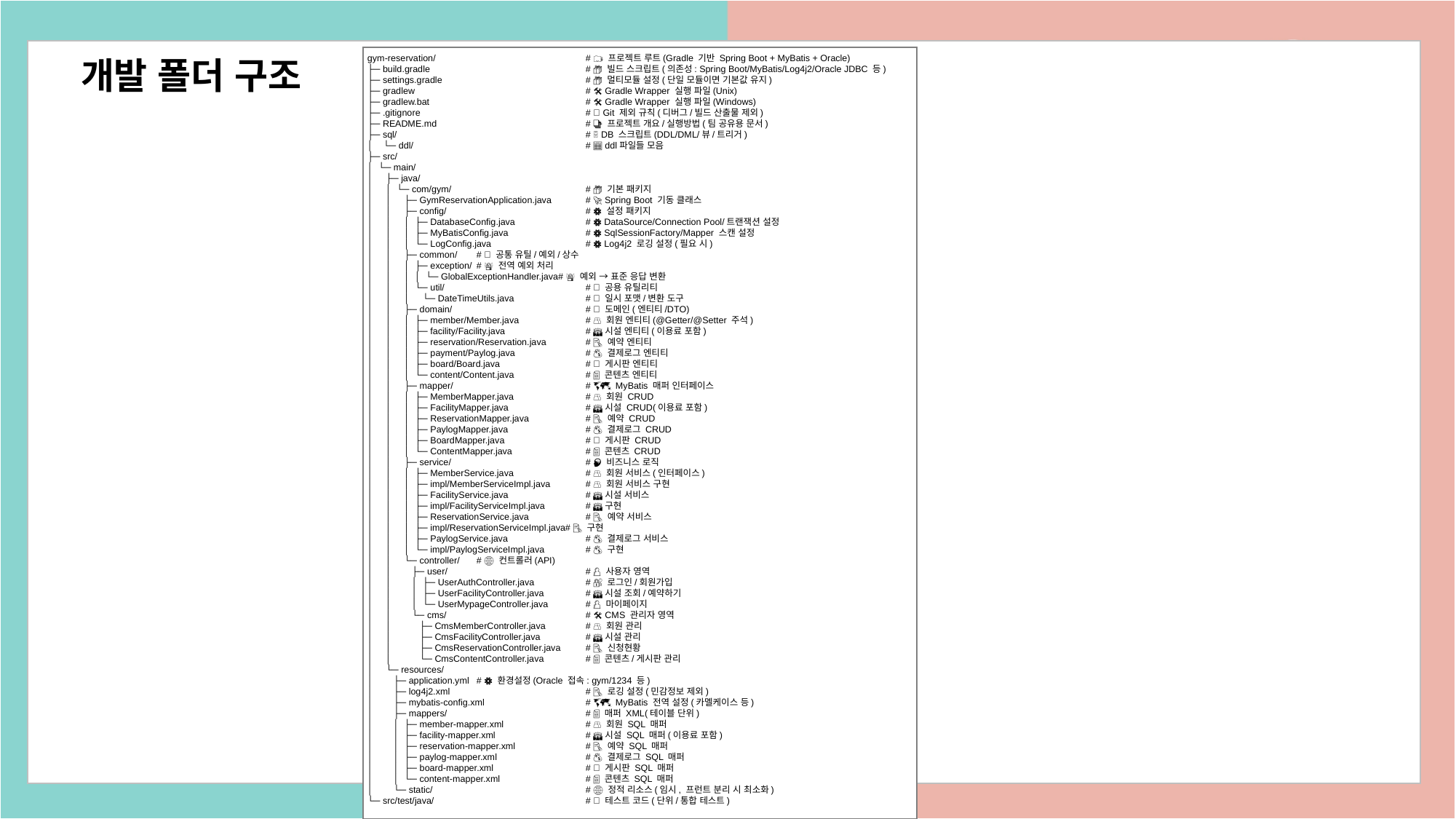

개발 폴더 구조
gym-reservation/		# 🗂 프로젝트 루트(Gradle 기반 Spring Boot + MyBatis + Oracle)
├─ build.gradle		# 📦 빌드 스크립트(의존성: Spring Boot/MyBatis/Log4j2/Oracle JDBC 등)
├─ settings.gradle		# 📦 멀티모듈 설정(단일 모듈이면 기본값 유지)
├─ gradlew		# 🛠 Gradle Wrapper 실행 파일(Unix)
├─ gradlew.bat		# 🛠 Gradle Wrapper 실행 파일(Windows)
├─ .gitignore		# 🧹 Git 제외 규칙(디버그/빌드 산출물 제외)
├─ README.md		# 📑 프로젝트 개요/실행방법(팀 공유용 문서)
├─ sql/		# 🗄 DB 스크립트(DDL/DML/뷰/트리거)
│    └─ ddl/		# 📅 ddl파일들 모음
├─ src/
│  └─ main/
│     ├─ java/
│     │  └─ com/gym/		# 📦 기본 패키지
│     │     ├─ GymReservationApplication.java	# 🚀 Spring Boot 기동 클래스
│     │     ├─ config/		# ⚙ 설정 패키지
│     │     │  ├─ DatabaseConfig.java	# ⚙ DataSource/Connection Pool/트랜잭션 설정
│     │     │  ├─ MyBatisConfig.java	# ⚙ SqlSessionFactory/Mapper 스캔 설정
│     │     │  └─ LogConfig.java	# ⚙ Log4j2 로깅 설정(필요 시)
│     │     ├─ common/	# 🧰 공통 유틸/예외/상수
│     │     │  ├─ exception/	# 🚨 전역 예외 처리
│     │     │  │  └─ GlobalExceptionHandler.java# 🚨 예외 → 표준 응답 변환
│     │     │  └─ util/		# 🧰 공용 유틸리티
│     │     │     └─ DateTimeUtils.java	# 🧰 일시 포맷/변환 도구
│     │     ├─ domain/		# 🧩 도메인(엔티티/DTO)
│     │     │  ├─ member/Member.java	# 👥 회원 엔티티(@Getter/@Setter 주석)
│     │     │  ├─ facility/Facility.java	# 🏟 시설 엔티티(이용료 포함)
│     │     │  ├─ reservation/Reservation.java	# 📝 예약 엔티티
│     │     │  ├─ payment/Paylog.java	# 💰 결제로그 엔티티
│     │     │  ├─ board/Board.java	# 🧵 게시판 엔티티
│     │     │  └─ content/Content.java	# 📄 콘텐츠 엔티티
│     │     ├─ mapper/		# 🗺 MyBatis 매퍼 인터페이스
│     │     │  ├─ MemberMapper.java	# 👥 회원 CRUD
│     │     │  ├─ FacilityMapper.java	# 🏟 시설 CRUD(이용료 포함)
│     │     │  ├─ ReservationMapper.java	# 📝 예약 CRUD
│     │     │  ├─ PaylogMapper.java	# 💰 결제로그 CRUD
│     │     │  ├─ BoardMapper.java	# 🧵 게시판 CRUD
│     │     │  └─ ContentMapper.java	# 📄 콘텐츠 CRUD
│     │     ├─ service/		# 🧠 비즈니스 로직
│     │     │  ├─ MemberService.java	# 👥 회원 서비스(인터페이스)
│     │     │  ├─ impl/MemberServiceImpl.java	# 👥 회원 서비스 구현
│     │     │  ├─ FacilityService.java	# 🏟 시설 서비스
│     │     │  ├─ impl/FacilityServiceImpl.java	# 🏟 구현
│     │     │  ├─ ReservationService.java	# 📝 예약 서비스
│     │     │  ├─ impl/ReservationServiceImpl.java# 📝 구현
│     │     │  ├─ PaylogService.java	# 💰 결제로그 서비스
│     │     │  └─ impl/PaylogServiceImpl.java	# 💰 구현
│     │     └─ controller/	# 🌐 컨트롤러(API)
│     │        ├─ user/		# 👤 사용자 영역
│     │        │  ├─ UserAuthController.java	# 🔐 로그인/회원가입
│     │        │  ├─ UserFacilityController.java	# 🏟 시설 조회/예약하기
│     │        │  └─ UserMypageController.java	# 👤 마이페이지
│     │        └─ cms/		# 🛠 CMS 관리자 영역
│     │           ├─ CmsMemberController.java	# 👥 회원 관리
│     │           ├─ CmsFacilityController.java	# 🏟 시설 관리
│     │           ├─ CmsReservationController.java	# 📝 신청현황
│     │           └─ CmsContentController.java	# 📄 콘텐츠/게시판 관리
│     └─ resources/
│        ├─ application.yml	# ⚙ 환경설정(Oracle 접속: gym/1234 등)
│        ├─ log4j2.xml                   	# 📝 로깅 설정(민감정보 제외)
│        ├─ mybatis-config.xml            	# 🗺 MyBatis 전역 설정(카멜케이스 등)
│        ├─ mappers/                     	# 📄 매퍼 XML(테이블 단위)
│        │  ├─ member-mapper.xml          	# 👥 회원 SQL 매퍼
│        │  ├─ facility-mapper.xml        	# 🏟 시설 SQL 매퍼(이용료 포함)
│        │  ├─ reservation-mapper.xml     	# 📝 예약 SQL 매퍼
│        │  ├─ paylog-mapper.xml          	# 💰 결제로그 SQL 매퍼
│        │  ├─ board-mapper.xml           	# 🧵 게시판 SQL 매퍼
│        │  └─ content-mapper.xml         	# 📄 콘텐츠 SQL 매퍼
│        └─ static/                       	# 🌐 정적 리소스(임시, 프런트 분리 시 최소화)
└─ src/test/java/                         	# 🧪 테스트 코드(단위/통합 테스트)